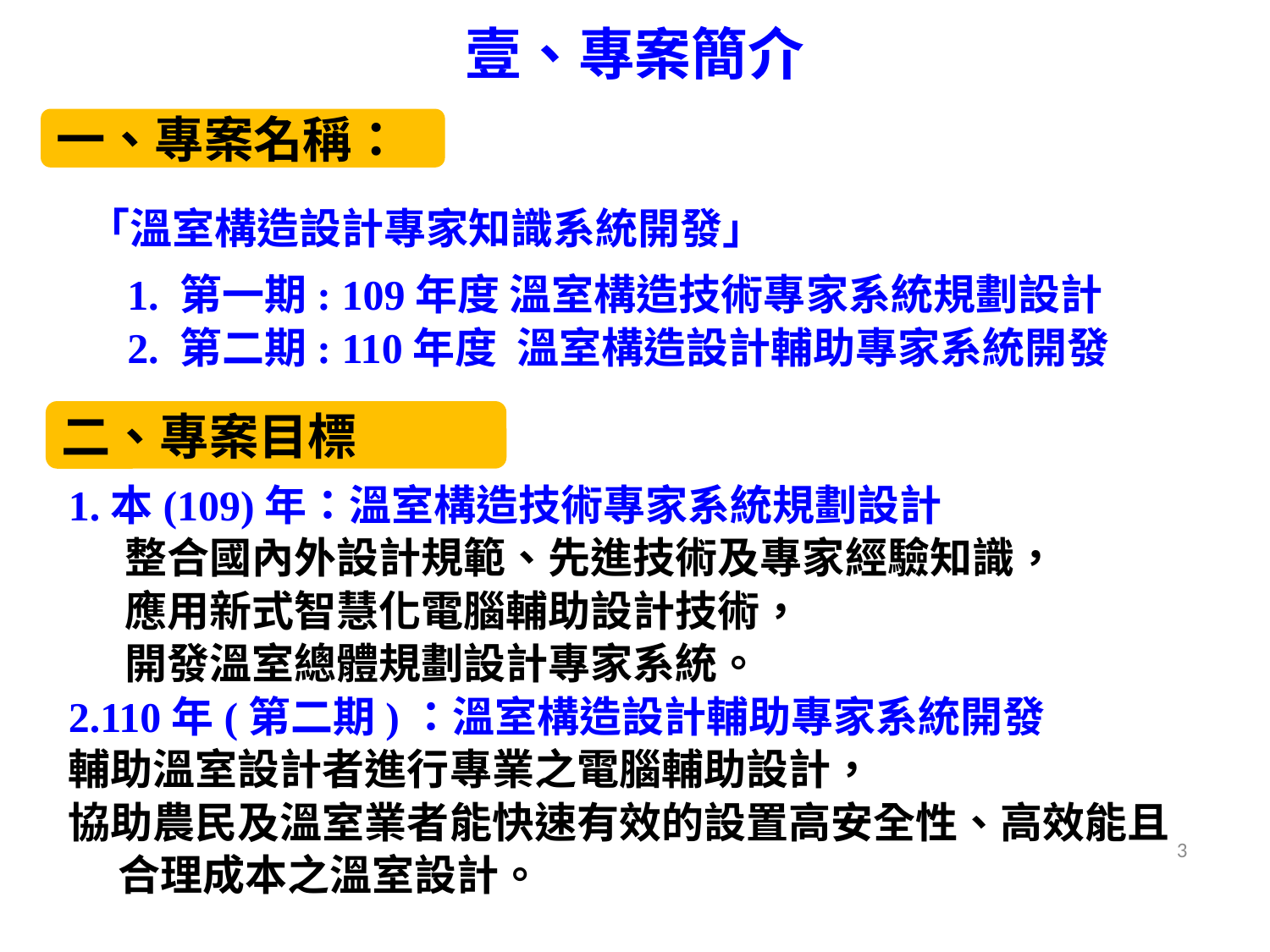

壹、專案簡介
一、專案名稱：
「溫室構造設計專家知識系統開發」
1. 第一期: 109年度 溫室構造技術專家系統規劃設計
2. 第二期: 110年度  溫室構造設計輔助專家系統開發
二、專案目標
1.本(109)年：溫室構造技術專家系統規劃設計
 整合國內外設計規範、先進技術及專家經驗知識，
 應用新式智慧化電腦輔助設計技術，
 開發溫室總體規劃設計專家系統。
2.110年(第二期)：溫室構造設計輔助專家系統開發
輔助溫室設計者進行專業之電腦輔助設計，
協助農民及溫室業者能快速有效的設置高安全性、高效能且合理成本之溫室設計。
3